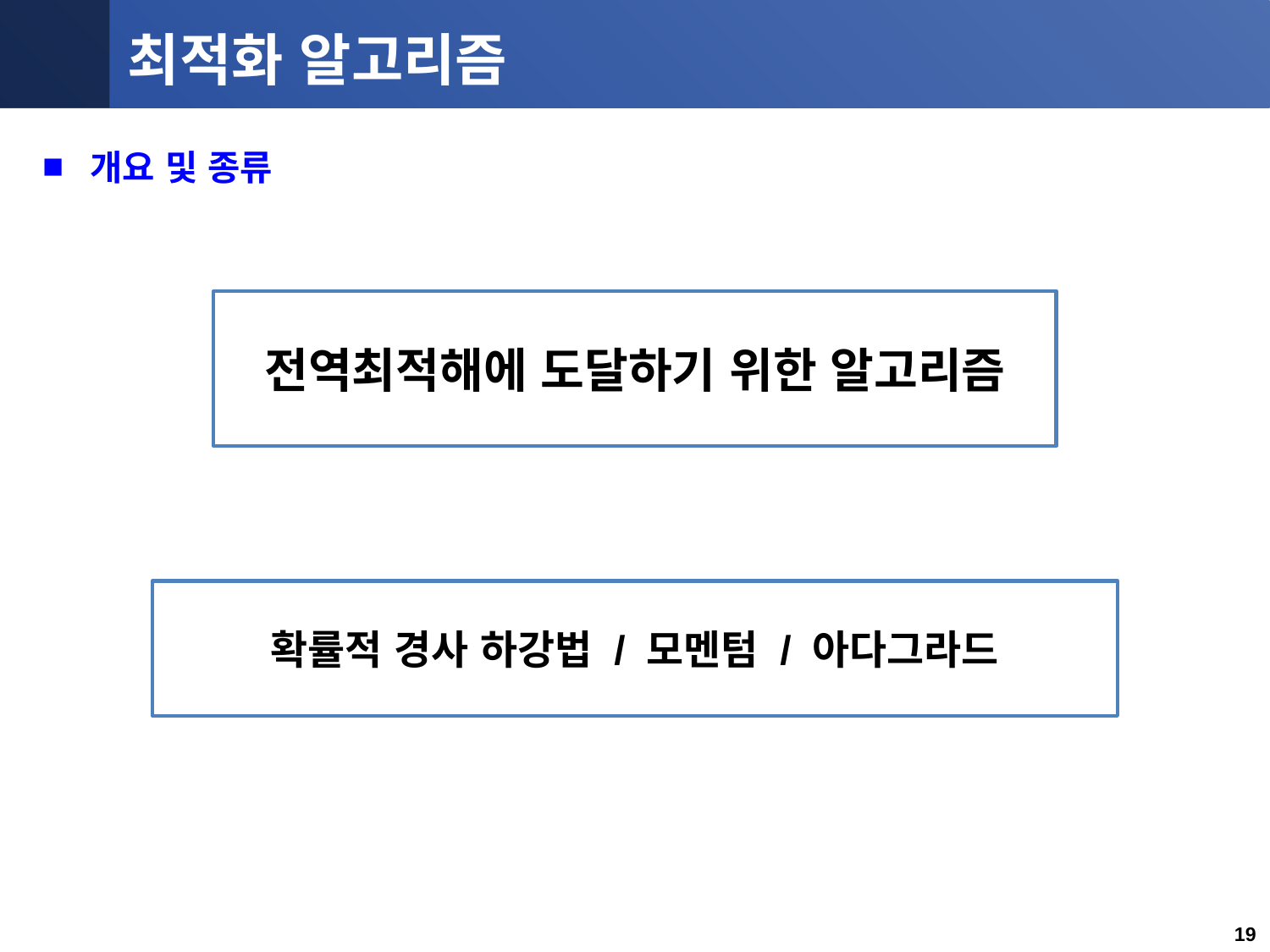

# 최적화 알고리즘
개요 및 종류
전역최적해에 도달하기 위한 알고리즘
확률적 경사 하강법 / 모멘텀 / 아다그라드
19